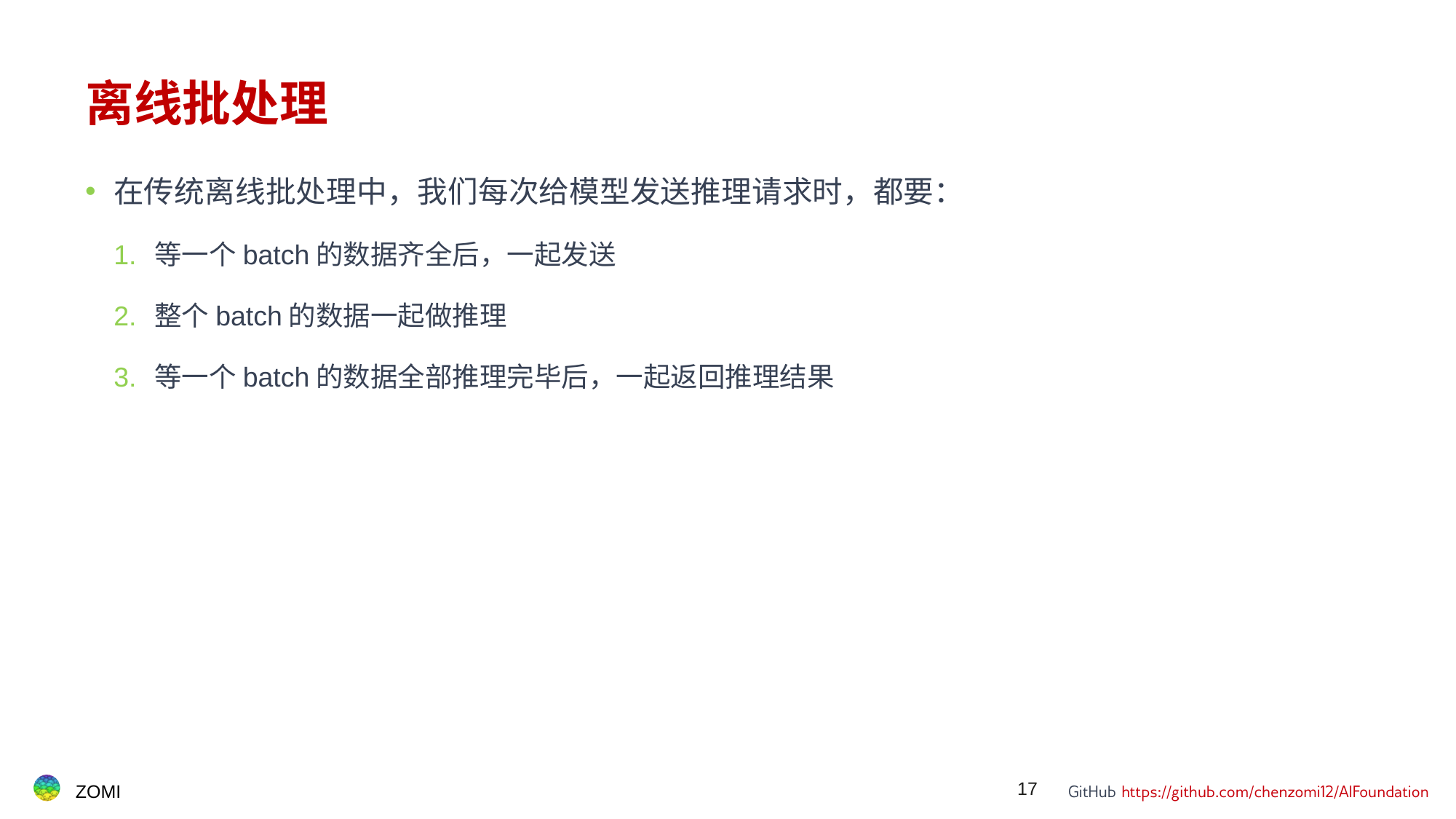

# 离线批处理
在传统离线批处理中，我们每次给模型发送推理请求时，都要：
等一个batch的数据齐全后，一起发送
整个batch的数据一起做推理
等一个batch的数据全部推理完毕后，一起返回推理结果